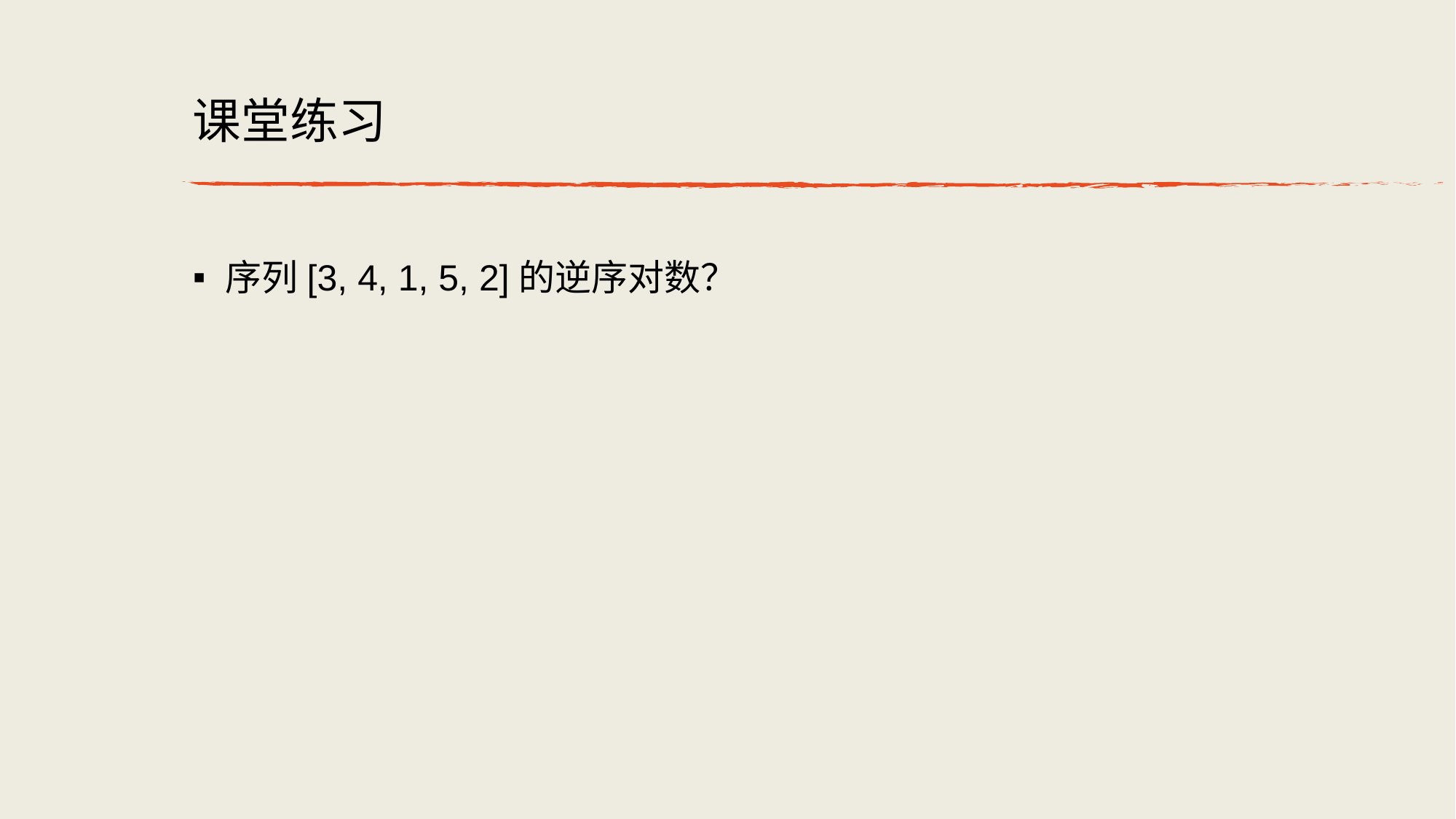

# 课堂练习
序列[3, 4, 1, 5, 2]的逆序对数？